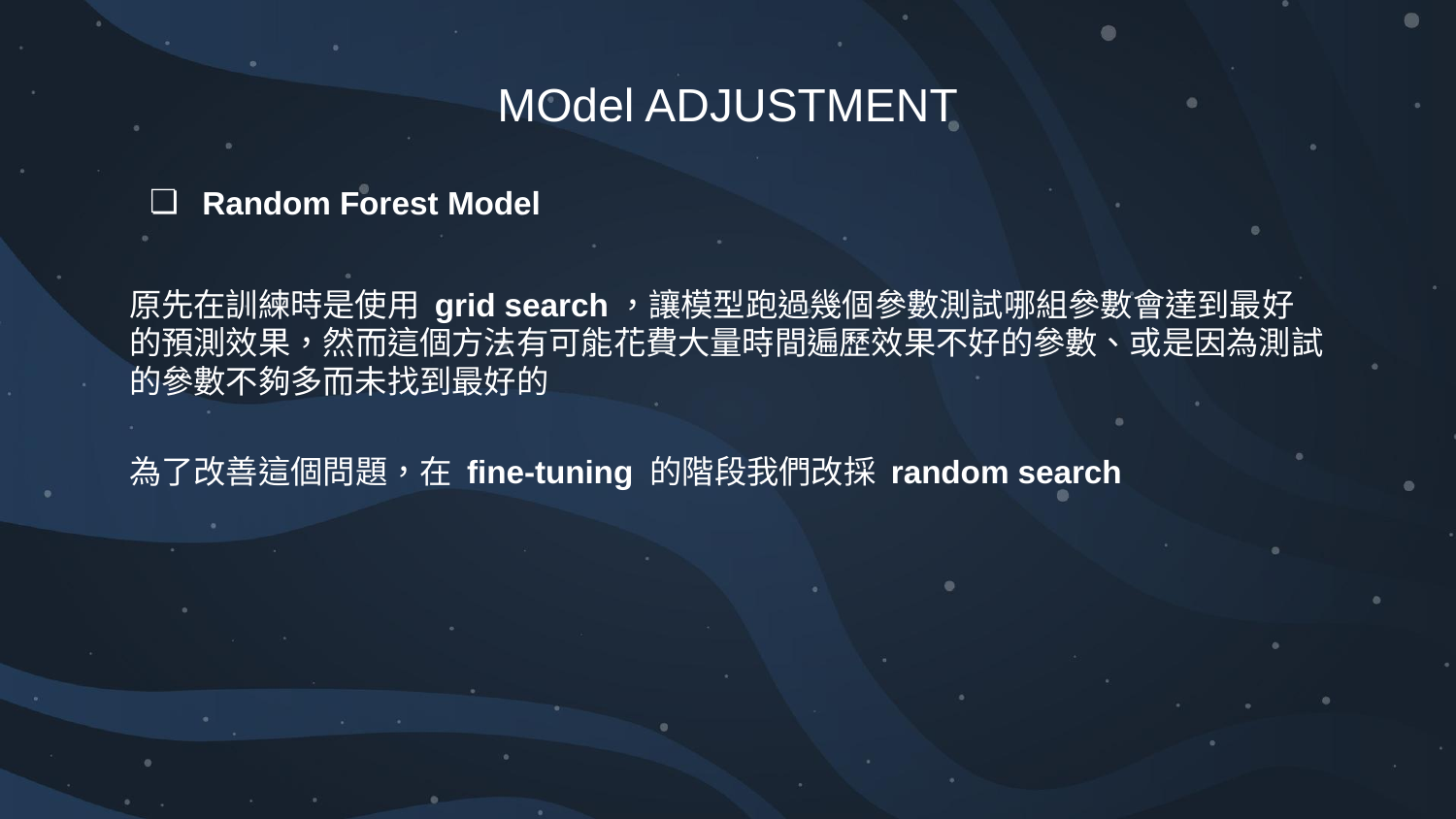

# MOdel ADJUSTMENT
Random Forest Model

原先在訓練時是使用 grid search，讓模型跑過幾個參數測試哪組參數會達到最好的預測效果，然而這個方法有可能花費大量時間遍歷效果不好的參數、或是因為測試的參數不夠多而未找到最好的

為了改善這個問題，在 fine-tuning 的階段我們改採 random search